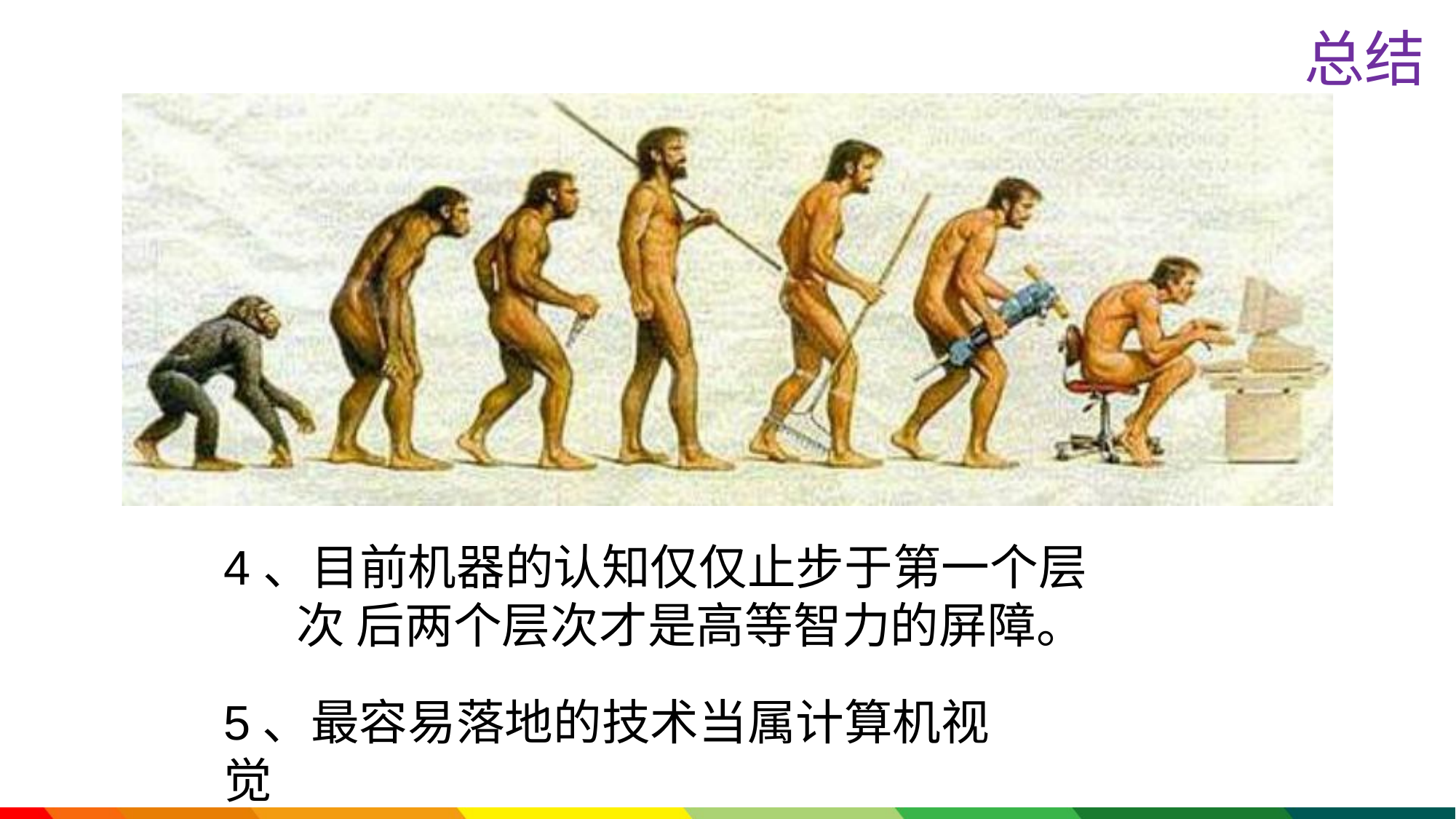

总结

4、目前机器的认知仅仅止步于第一个层次 后两个层次才是高等智力的屏障。
5、最容易落地的技术当属计算机视觉